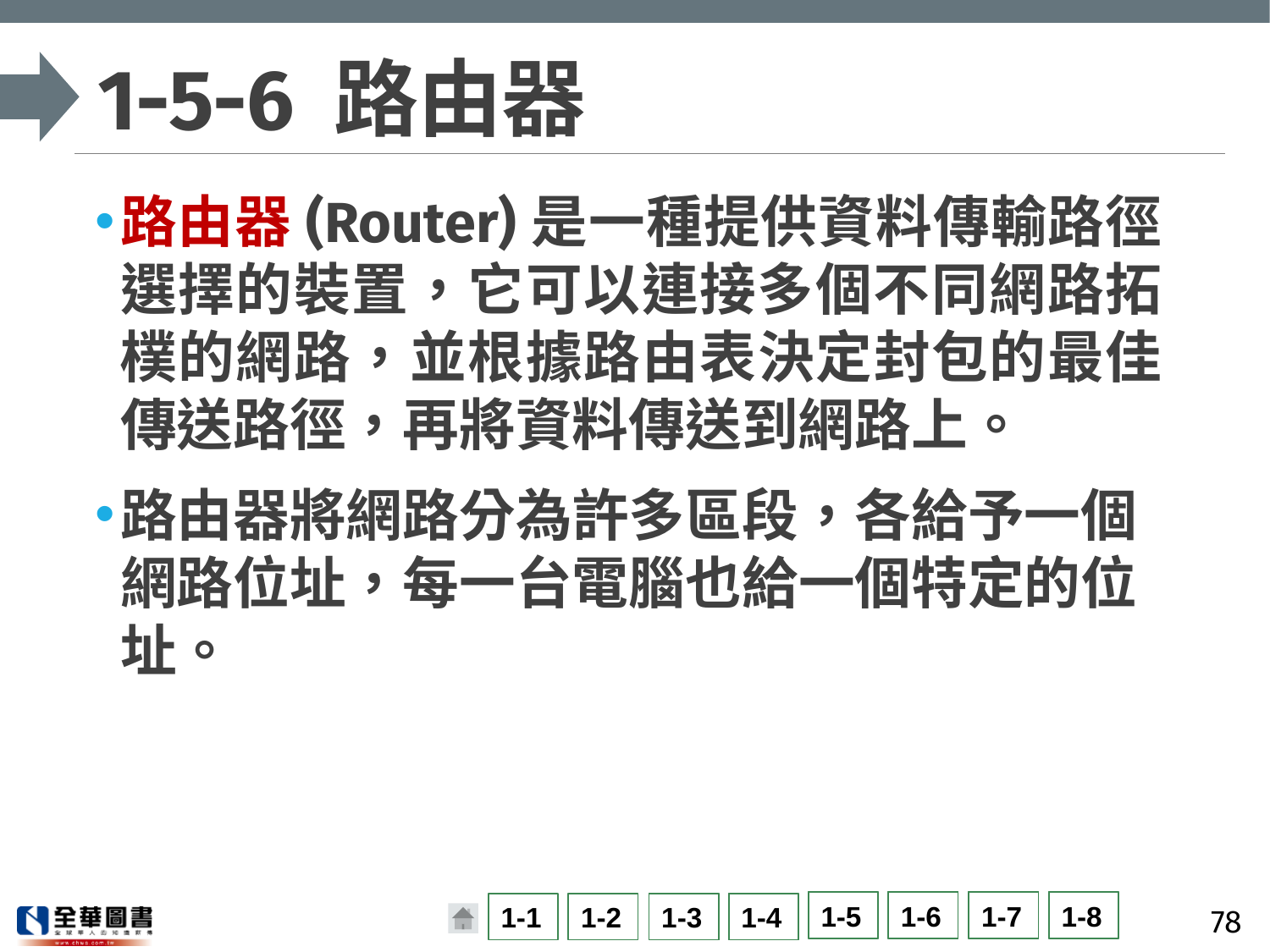

# 1-5-6 路由器
路由器(Router)是一種提供資料傳輸路徑選擇的裝置，它可以連接多個不同網路拓樸的網路，並根據路由表決定封包的最佳傳送路徑，再將資料傳送到網路上。
路由器將網路分為許多區段，各給予一個網路位址，每一台電腦也給一個特定的位址。
78